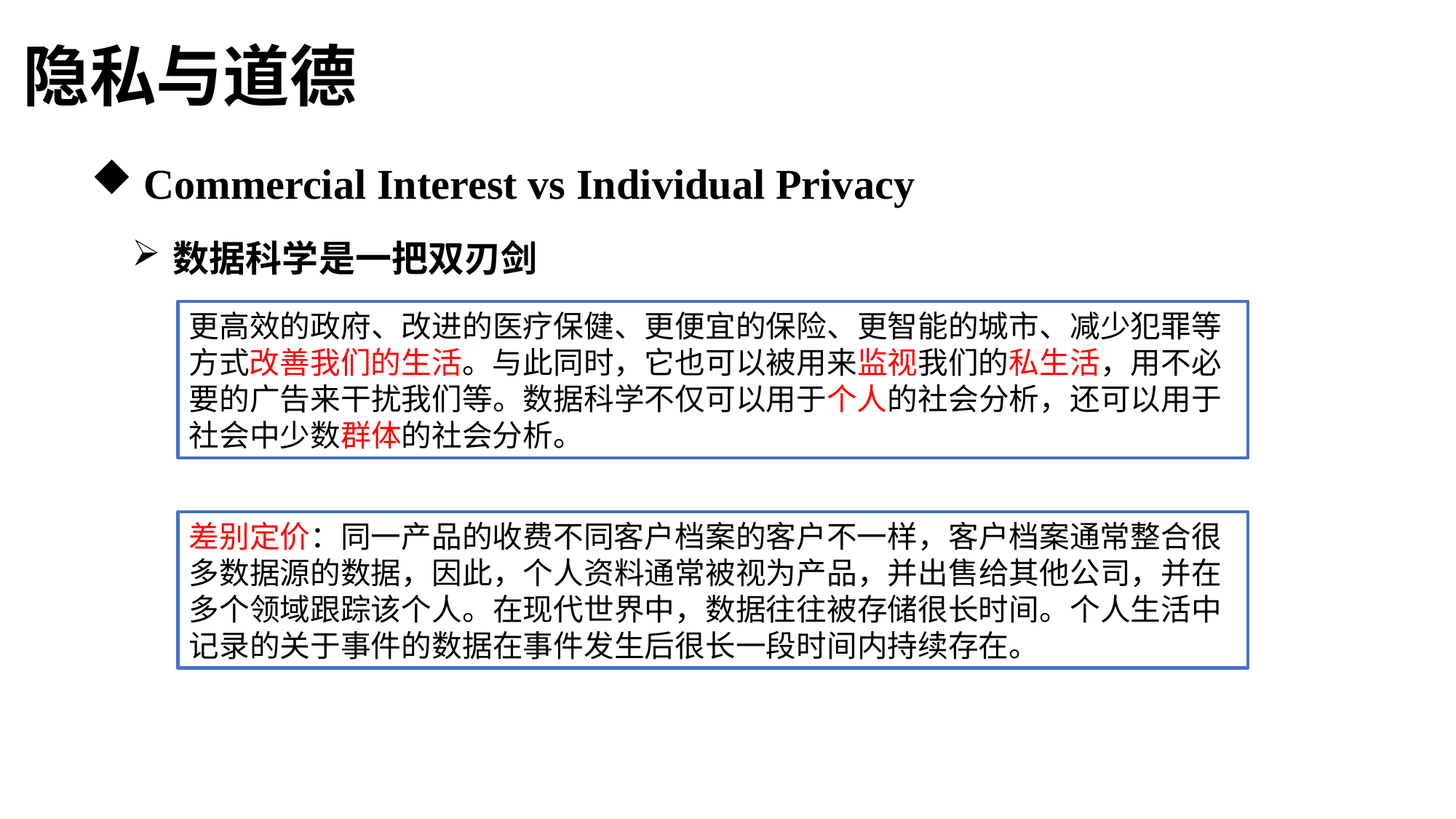

隐私与道德

 Commercial Interest vs Individual Privacy
数据科学是一把双刃剑
更高效的政府、改进的医疗保健、更便宜的保险、更智能的城市、减少犯罪等方式改善我们的生活。与此同时，它也可以被用来监视我们的私生活，用不必要的广告来干扰我们等。数据科学不仅可以用于个人的社会分析，还可以用于社会中少数群体的社会分析。
差别定价：同一产品的收费不同客户档案的客户不一样，客户档案通常整合很多数据源的数据，因此，个人资料通常被视为产品，并出售给其他公司，并在多个领域跟踪该个人。在现代世界中，数据往往被存储很长时间。个人生活中记录的关于事件的数据在事件发生后很长一段时间内持续存在。